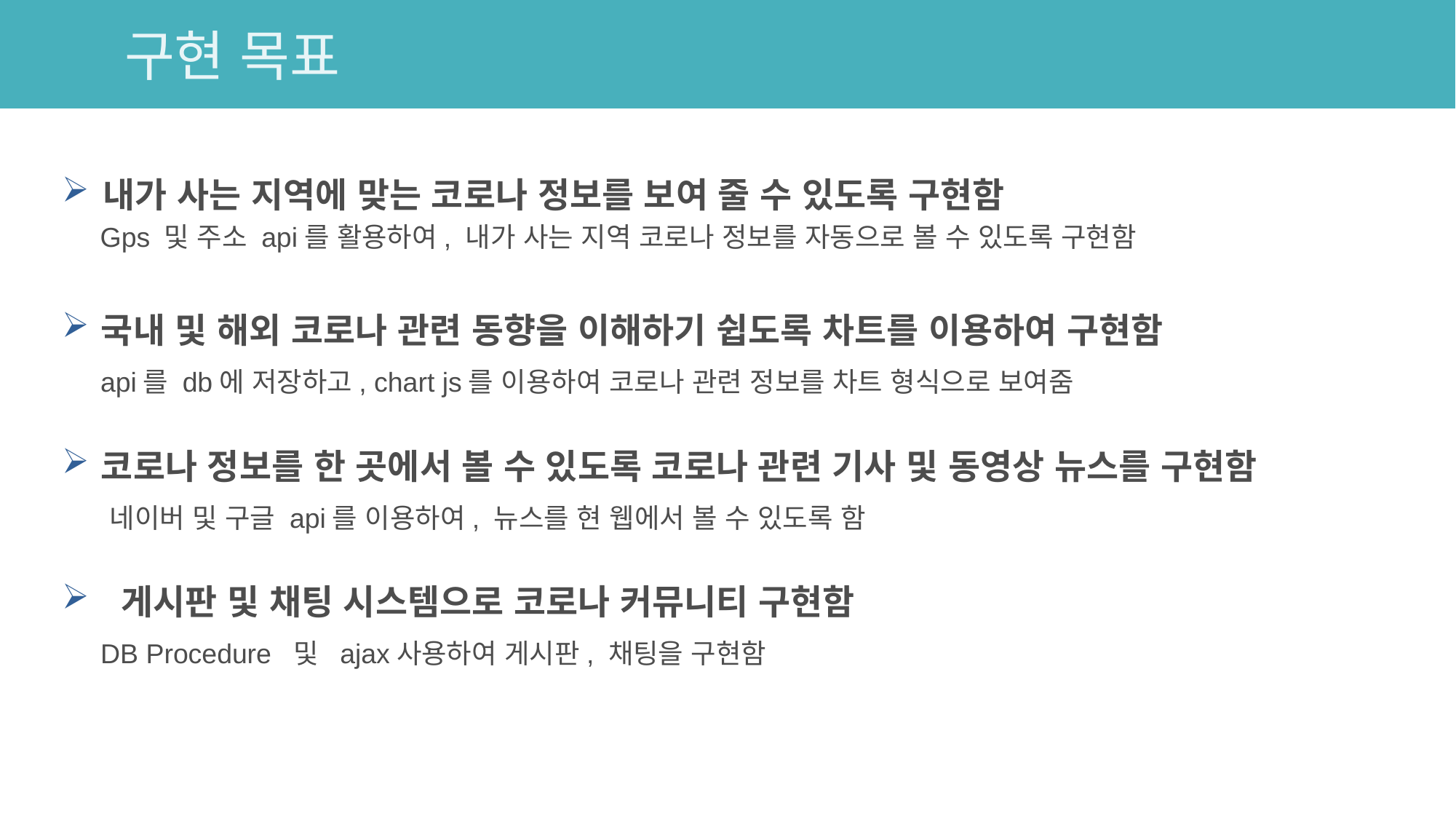

# 구현 목표
내가 사는 지역에 맞는 코로나 정보를 보여 줄 수 있도록 구현함
     Gps 및 주소 api를 활용하여, 내가 사는 지역 코로나 정보를 자동으로 볼 수 있도록 구현함

국내 및 해외 코로나 관련 동향을 이해하기 쉽도록 차트를 이용하여 구현함
    api를 db에 저장하고, chart js를 이용하여 코로나 관련 정보를 차트 형식으로 보여줌

코로나 정보를 한 곳에서 볼 수 있도록 코로나 관련 기사 및 동영상 뉴스를 구현함
    네이버 및 구글 api를 이용하여, 뉴스를 현 웹에서 볼 수 있도록 함

 게시판 및 채팅 시스템으로 코로나 커뮤니티 구현함
    DB Procedure  및  ajax사용하여 게시판, 채팅을 구현함